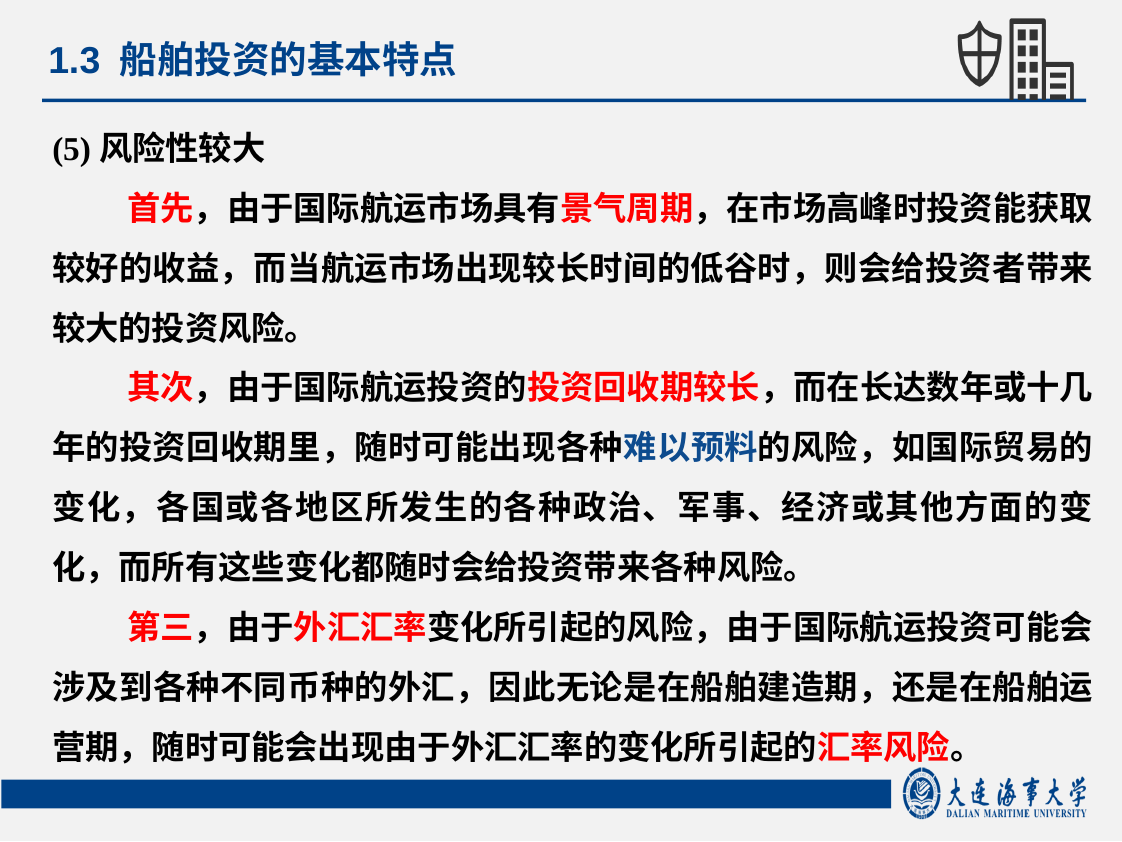

1.3 船舶投资的基本特点
(5)风险性较大
首先，由于国际航运市场具有景气周期，在市场高峰时投资能获取较好的收益，而当航运市场出现较长时间的低谷时，则会给投资者带来较大的投资风险。
其次，由于国际航运投资的投资回收期较长，而在长达数年或十几年的投资回收期里，随时可能出现各种难以预料的风险，如国际贸易的变化，各国或各地区所发生的各种政治、军事、经济或其他方面的变化，而所有这些变化都随时会给投资带来各种风险。
第三，由于外汇汇率变化所引起的风险，由于国际航运投资可能会涉及到各种不同币种的外汇，因此无论是在船舶建造期，还是在船舶运营期，随时可能会出现由于外汇汇率的变化所引起的汇率风险。